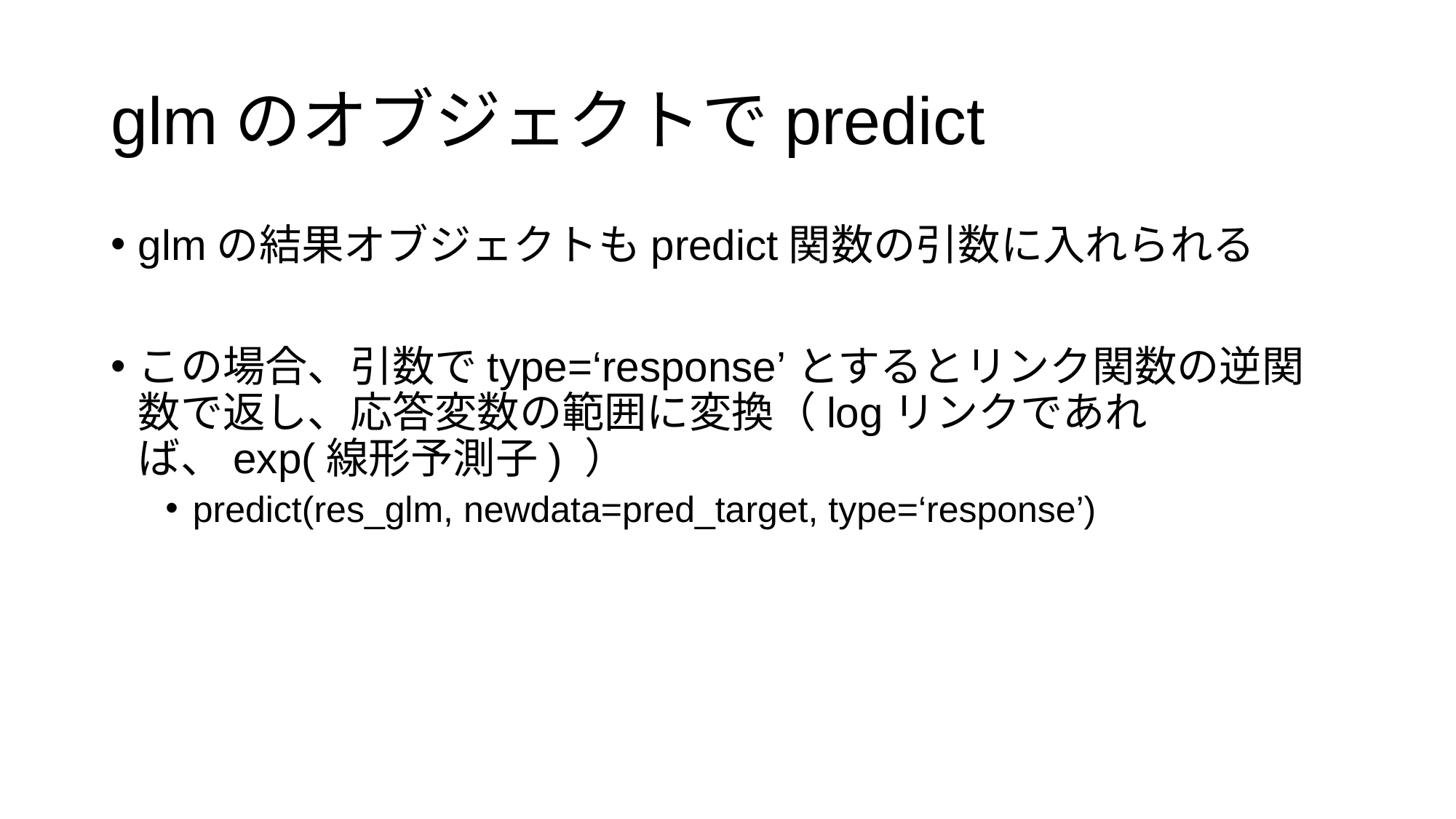

# glmのオブジェクトでpredict
glmの結果オブジェクトもpredict関数の引数に入れられる

この場合、引数でtype=‘response’とするとリンク関数の逆関数で返し、応答変数の範囲に変換（logリンクであれば、exp(線形予測子) ）
predict(res_glm, newdata=pred_target, type=‘response’)